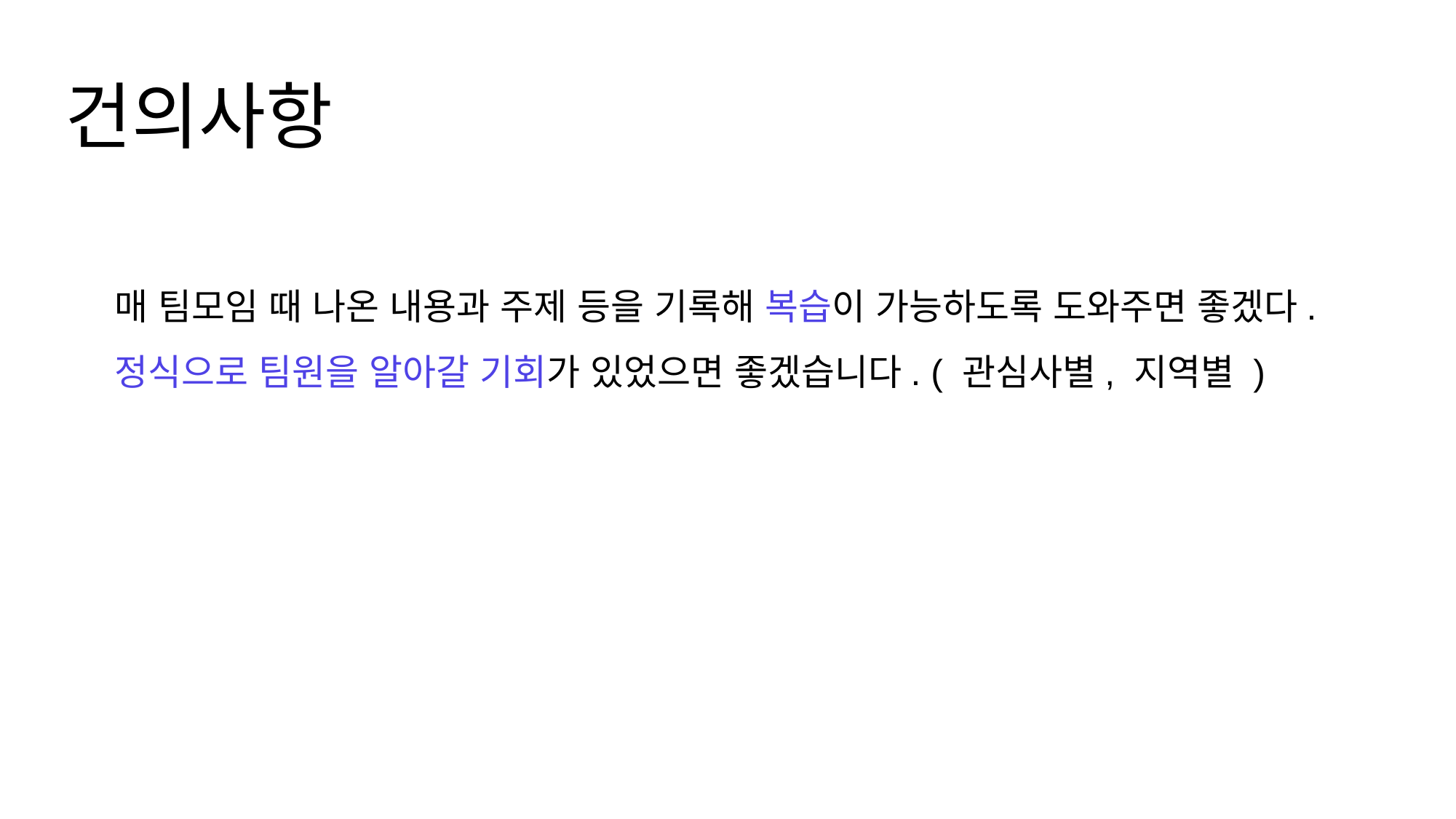

건의사항
매 팀모임 때 나온 내용과 주제 등을 기록해 복습이 가능하도록 도와주면 좋겠다.
정식으로 팀원을 알아갈 기회가 있었으면 좋겠습니다. ( 관심사별, 지역별 )